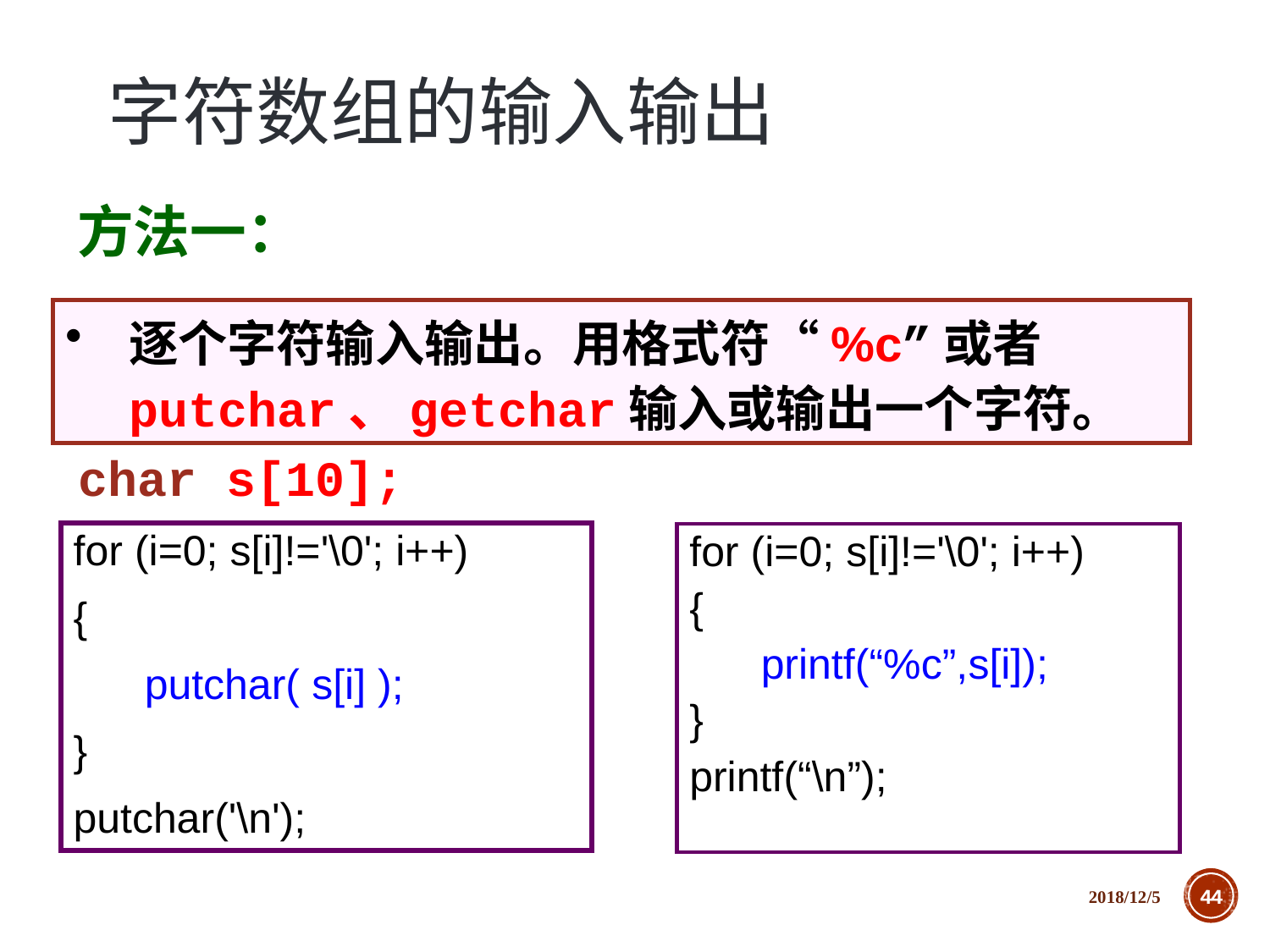

# 字符数组的输入输出
方法一：
逐个字符输入输出。用格式符“%c”或者putchar、getchar输入或输出一个字符。
char s[10];
for (i=0; s[i]!='\0'; i++)
{
	  putchar( s[i] );
}
putchar('\n');
for (i=0; s[i]!='\0'; i++)
{
	  printf(“%c”,s[i]);
}
printf(“\n”);

2018/12/5
44